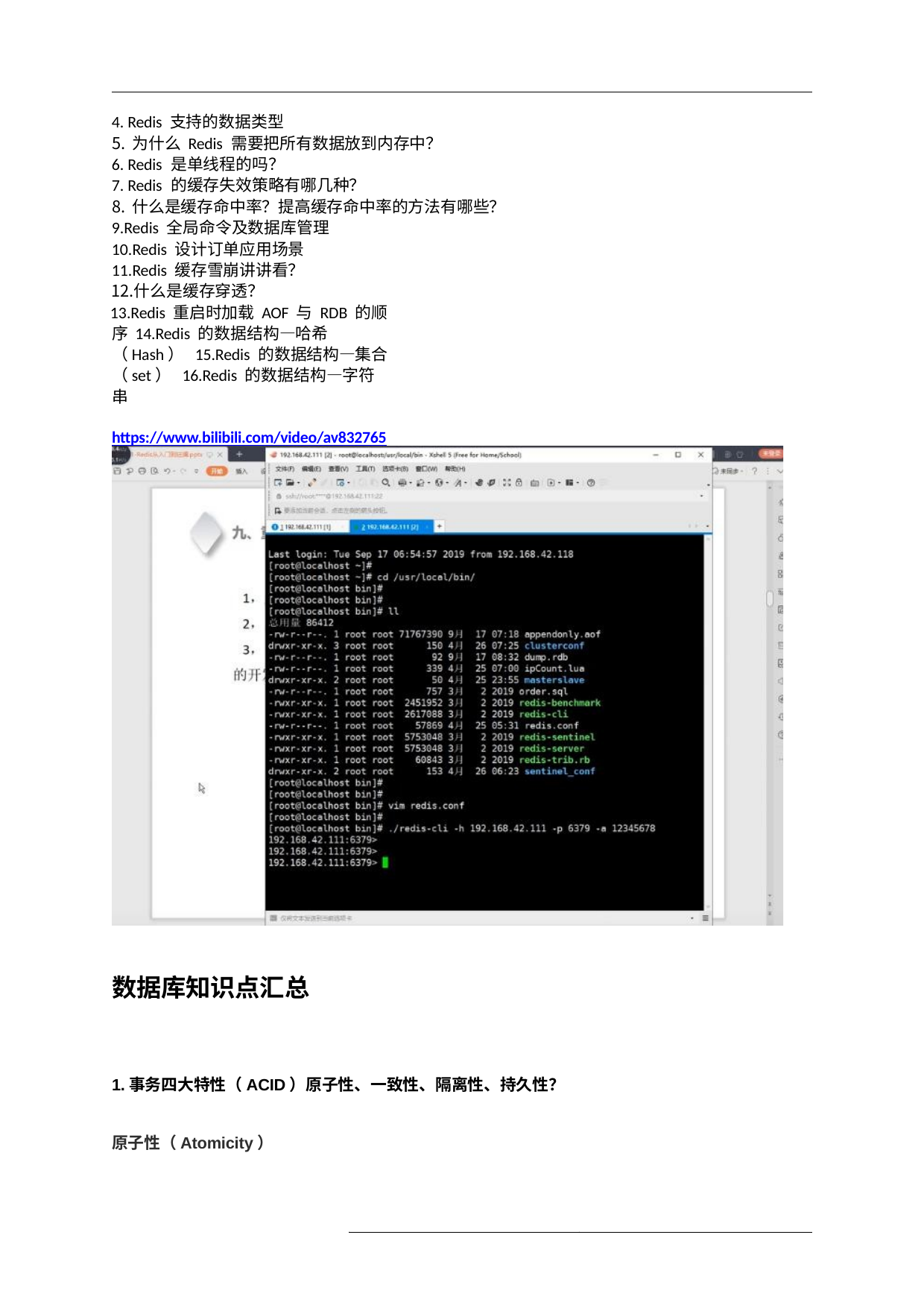

Redis 支持的数据类型
为什么 Redis 需要把所有数据放到内存中？
Redis 是单线程的吗？
Redis 的缓存失效策略有哪几种？
什么是缓存命中率？提高缓存命中率的方法有哪些？
Redis 全局命令及数据库管理
Redis 设计订单应用场景
Redis 缓存雪崩讲讲看？
什么是缓存穿透？
Redis 重启时加载 AOF 与 RDB 的顺序 14.Redis 的数据结构—哈希（Hash）  15.Redis 的数据结构—集合（set）  16.Redis 的数据结构—字符串

https://www.bilibili.com/video/av83276500

数据库知识点汇总
1.事务四大特性（ACID）原子性、一致性、隔离性、持久性？

原子性（Atomicity）